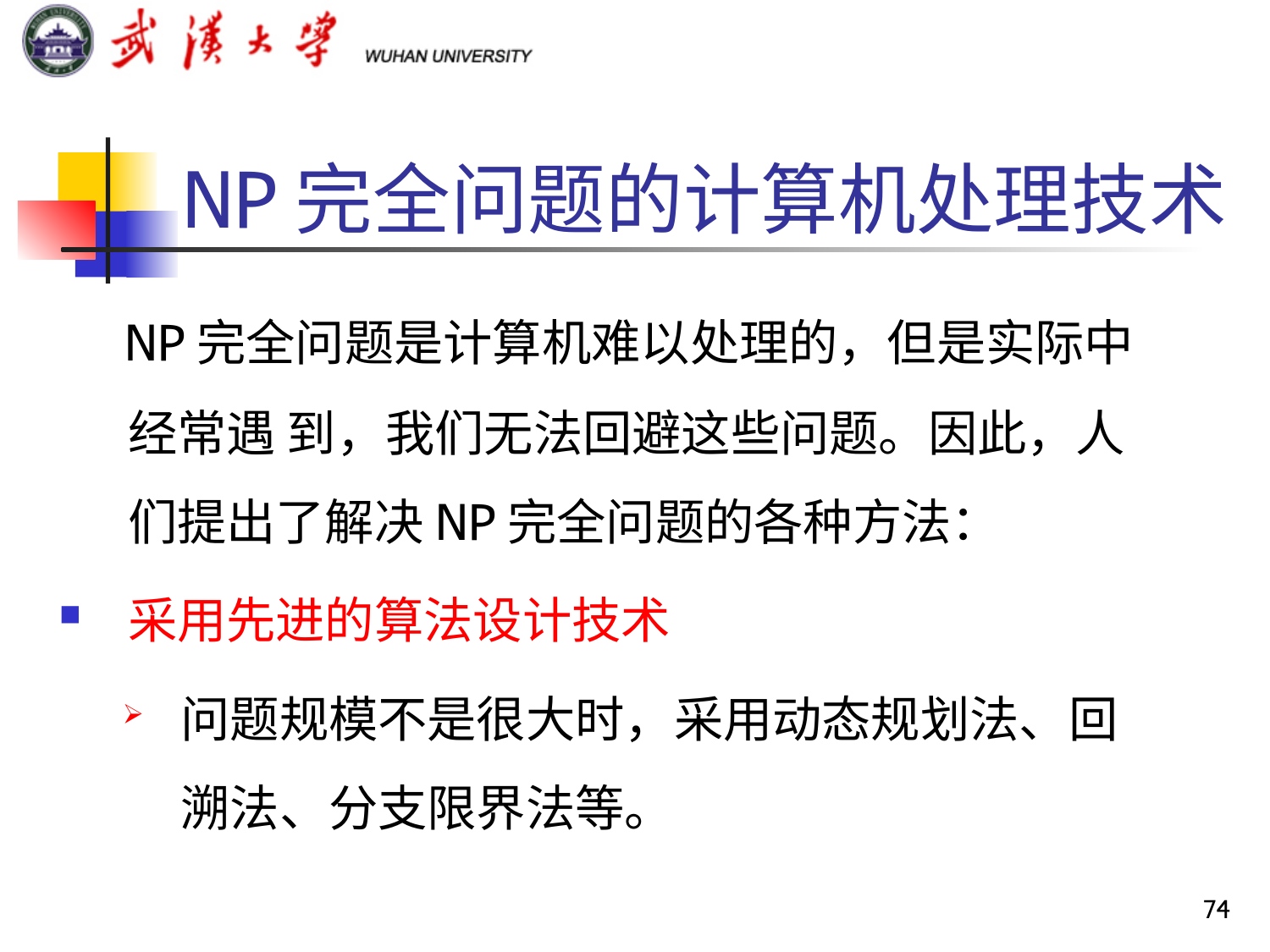

# NP完全问题的计算机处理技术
    NP完全问题是计算机难以处理的，但是实际中经常遇 到，我们无法回避这些问题。因此，人们提出了解决NP完全问题的各种方法：
采用先进的算法设计技术
问题规模不是很大时，采用动态规划法、回溯法、分支限界法等。
74